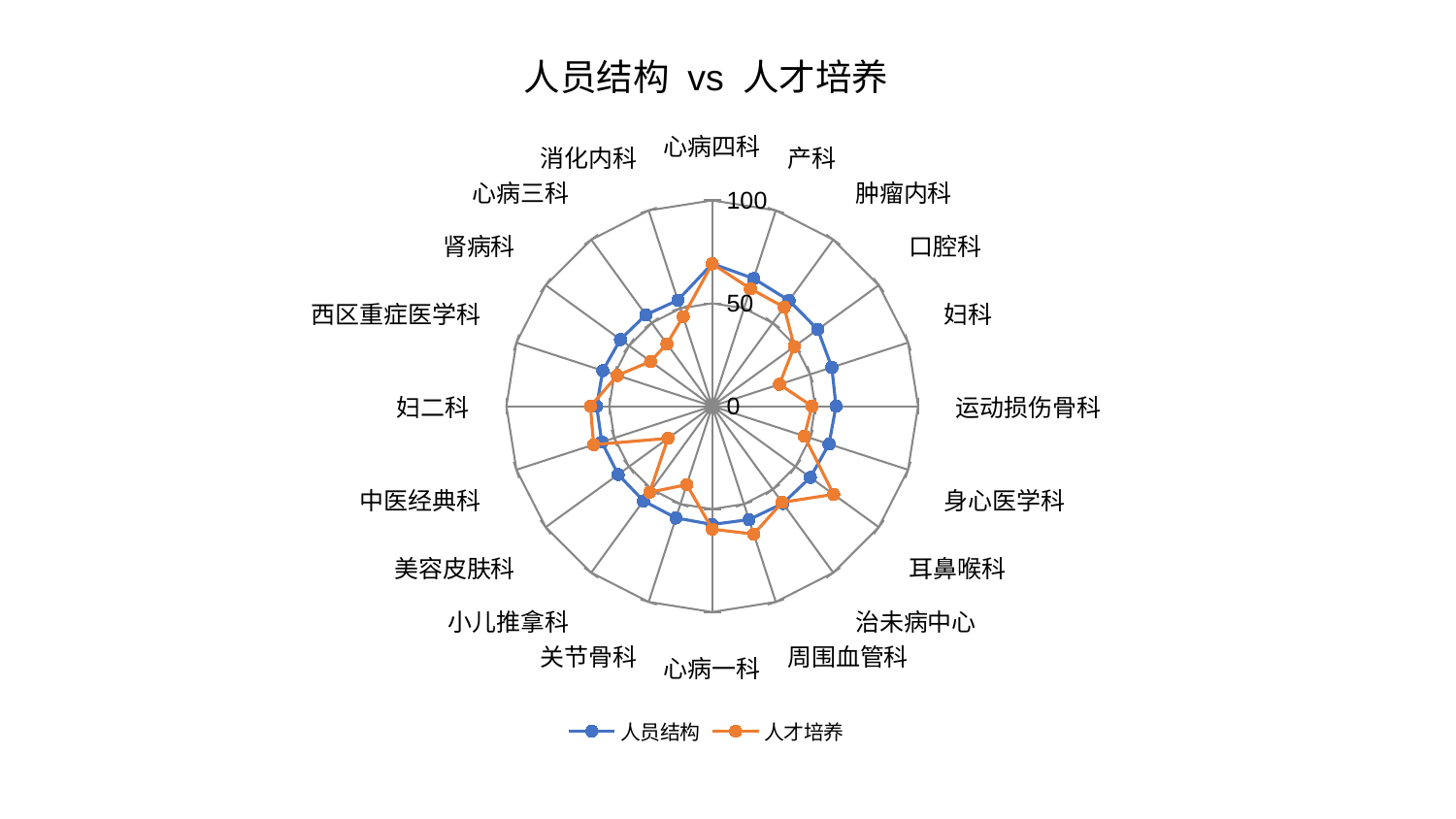

### Chart: 人员结构 vs 人才培养

| Category | 人员结构 | 人才培养 |
|---|---|---|
| 心病四科 | 69.23720780854573 | 69.20366859710943 |
| 产科 | 65.2022616928499 | 60.0083405699957 |
| 肿瘤内科 | 63.491950757433834 | 59.44352912787199 |
| 口腔科 | 63.37037242826741 | 49.246462349952786 |
| 妇科 | 61.086720803491005 | 34.32167217381339 |
| 运动损伤骨科 | 60.115043979827135 | 48.50158256105306 |
| 身心医学科 | 59.64794667097261 | 47.04826157009936 |
| 耳鼻喉科 | 58.894965933746256 | 72.91538625723489 |
| 治未病中心 | 58.398248625496834 | 57.75335081677107 |
| 周围血管科 | 57.937809118970755 | 65.37409751927201 |
| 心病一科 | 57.461724483840506 | 59.76143002475288 |
| 关节骨科 | 57.10061010983095 | 40.08737213687905 |
| 小儿推拿科 | 56.868012098904686 | 51.71419677827377 |
| 美容皮肤科 | 56.48818315404143 | 26.59466869493376 |
| 中医经典科 | 56.422255840893115 | 60.578220436010035 |
| 妇二科 | 56.14719342753697 | 59.16870197985654 |
| 西区重症医学科 | 55.926205030949816 | 48.43121736176611 |
| 肾病科 | 55.14497234259284 | 37.028792218924345 |
| 心病三科 | 54.87118916624698 | 37.425613883485106 |
| 消化内科 | 54.15362271926385 | 45.768766168518944 |
30